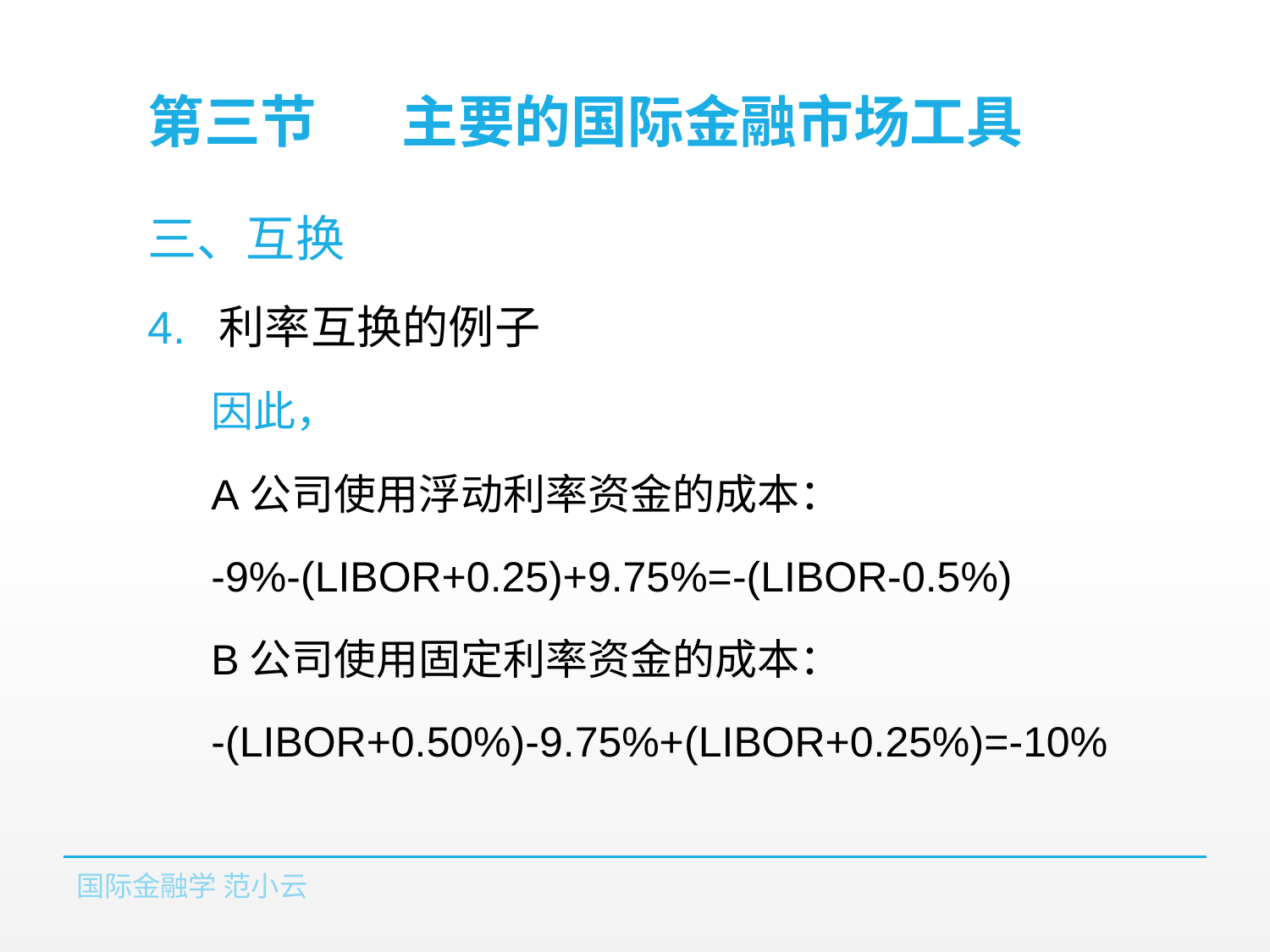

# 第三节	主要的国际金融市场工具
三、互换
利率互换的例子
因此，
A公司使用浮动利率资金的成本：
-9%-(LIBOR+0.25)+9.75%=-(LIBOR-0.5%)
B公司使用固定利率资金的成本：
-(LIBOR+0.50%)-9.75%+(LIBOR+0.25%)=-10%
国际金融学 范小云